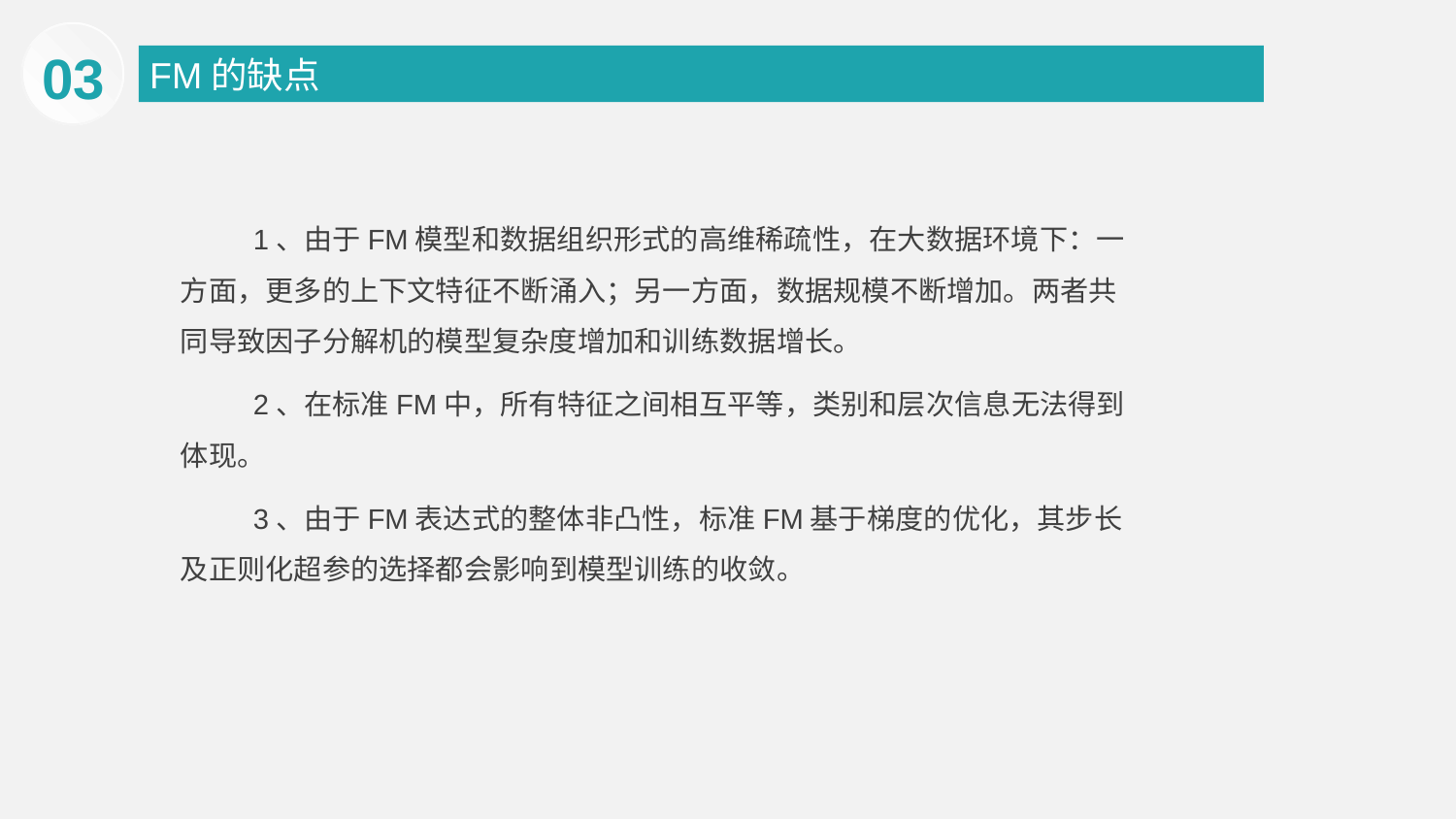

03
FM的缺点

1、由于FM模型和数据组织形式的高维稀疏性，在大数据环境下：一方面，更多的上下文特征不断涌入；另一方面，数据规模不断增加。两者共同导致因子分解机的模型复杂度增加和训练数据增长。
2、在标准FM中，所有特征之间相互平等，类别和层次信息无法得到体现。
3、由于FM表达式的整体非凸性，标准FM基于梯度的优化，其步长及正则化超参的选择都会影响到模型训练的收敛。